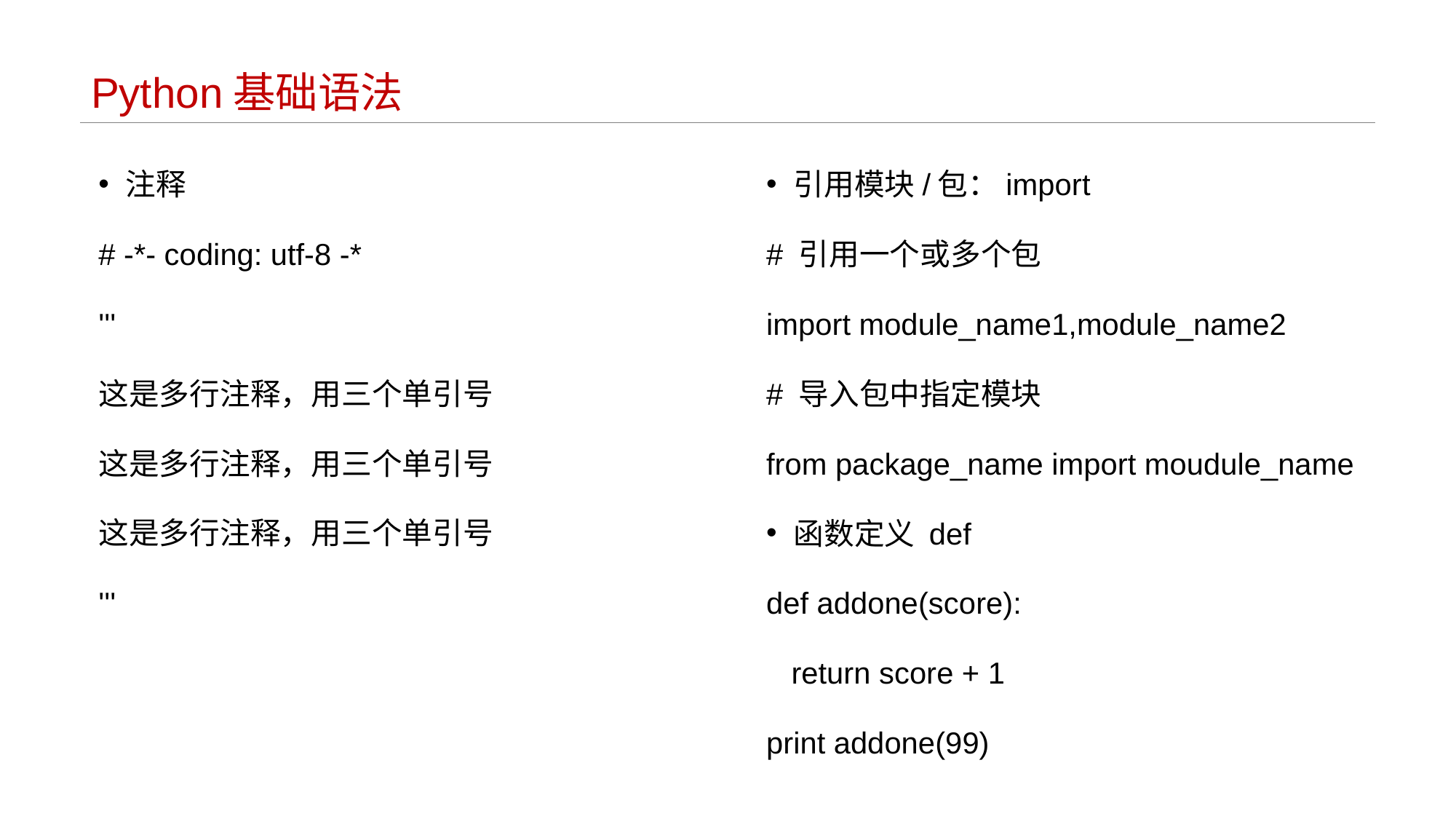

# Python基础语法
注释
# -*- coding: utf-8 -*
'''
这是多行注释，用三个单引号
这是多行注释，用三个单引号
这是多行注释，用三个单引号
'''
引用模块/包：import
# 引用一个或多个包
import module_name1,module_name2
# 导入包中指定模块
from package_name import moudule_name
函数定义 def
def addone(score):
   return score + 1
print addone(99)